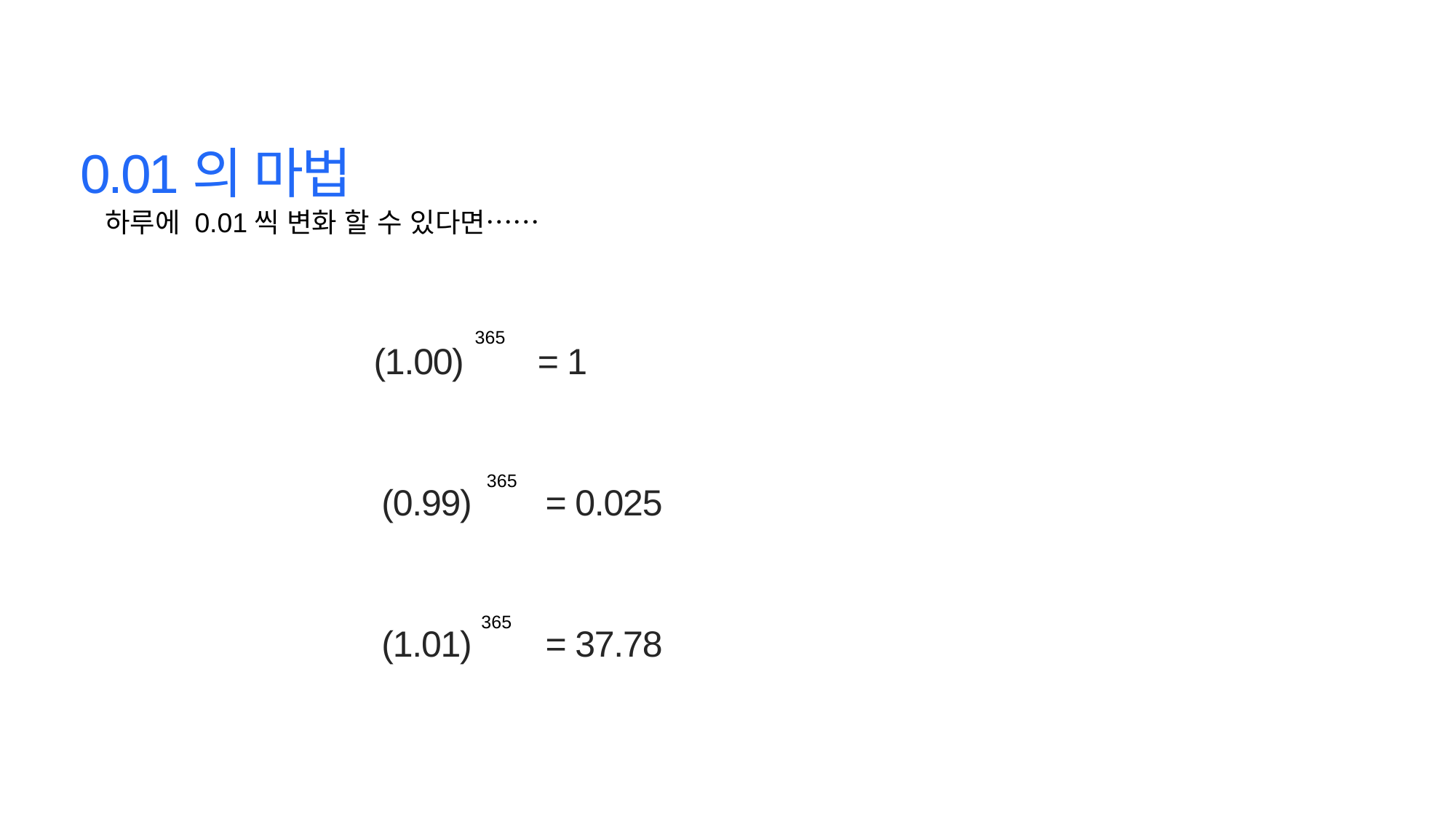

0.01의 마법
하루에 0.01씩 변화 할 수 있다면……
365
(1.00)        = 1

365
(0.99)        = 0.025
365
(1.01)        = 37.78